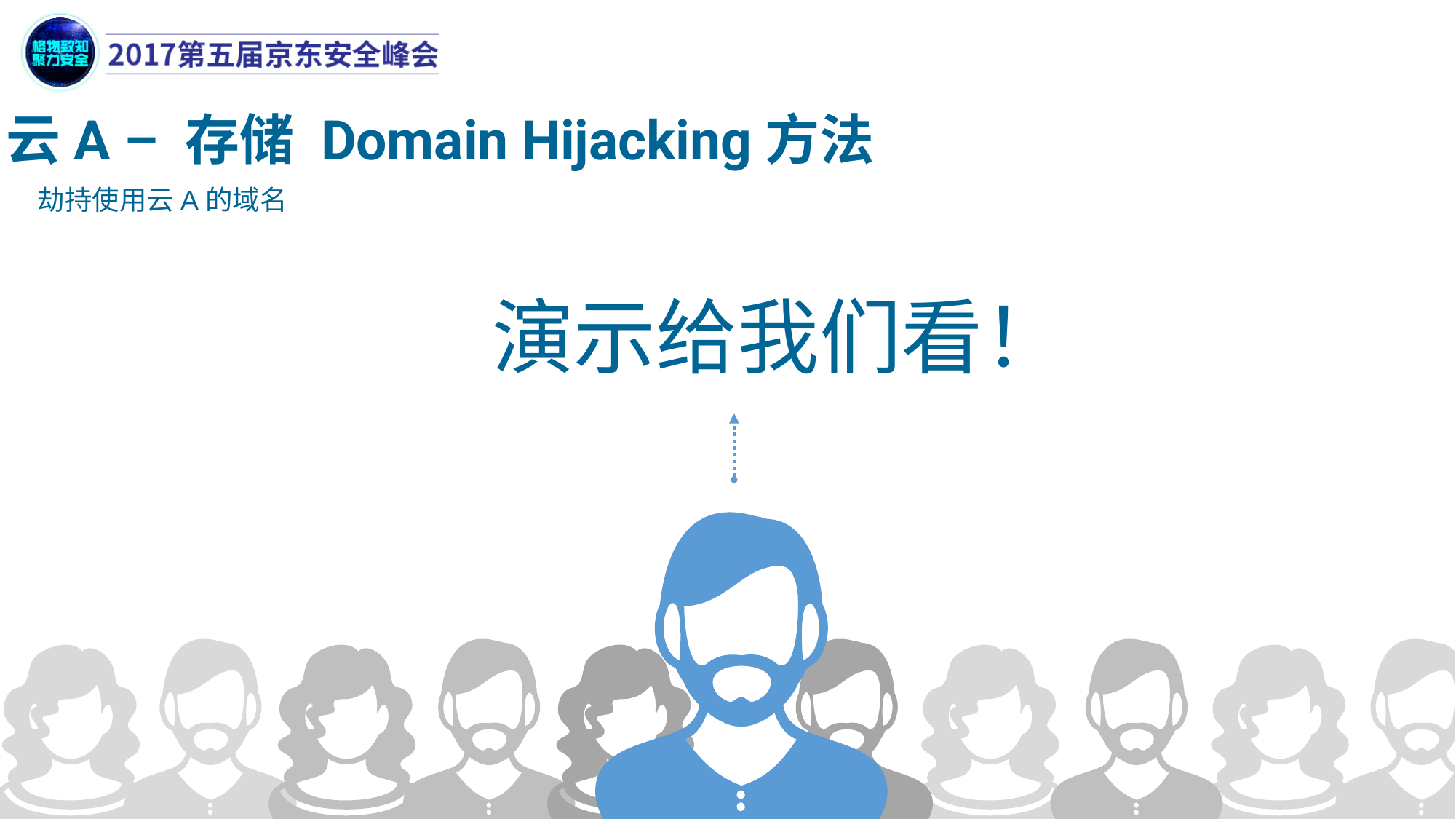

云A – 存储 Domain Hijacking方法

劫持使用云A的域名
演示给我们看！